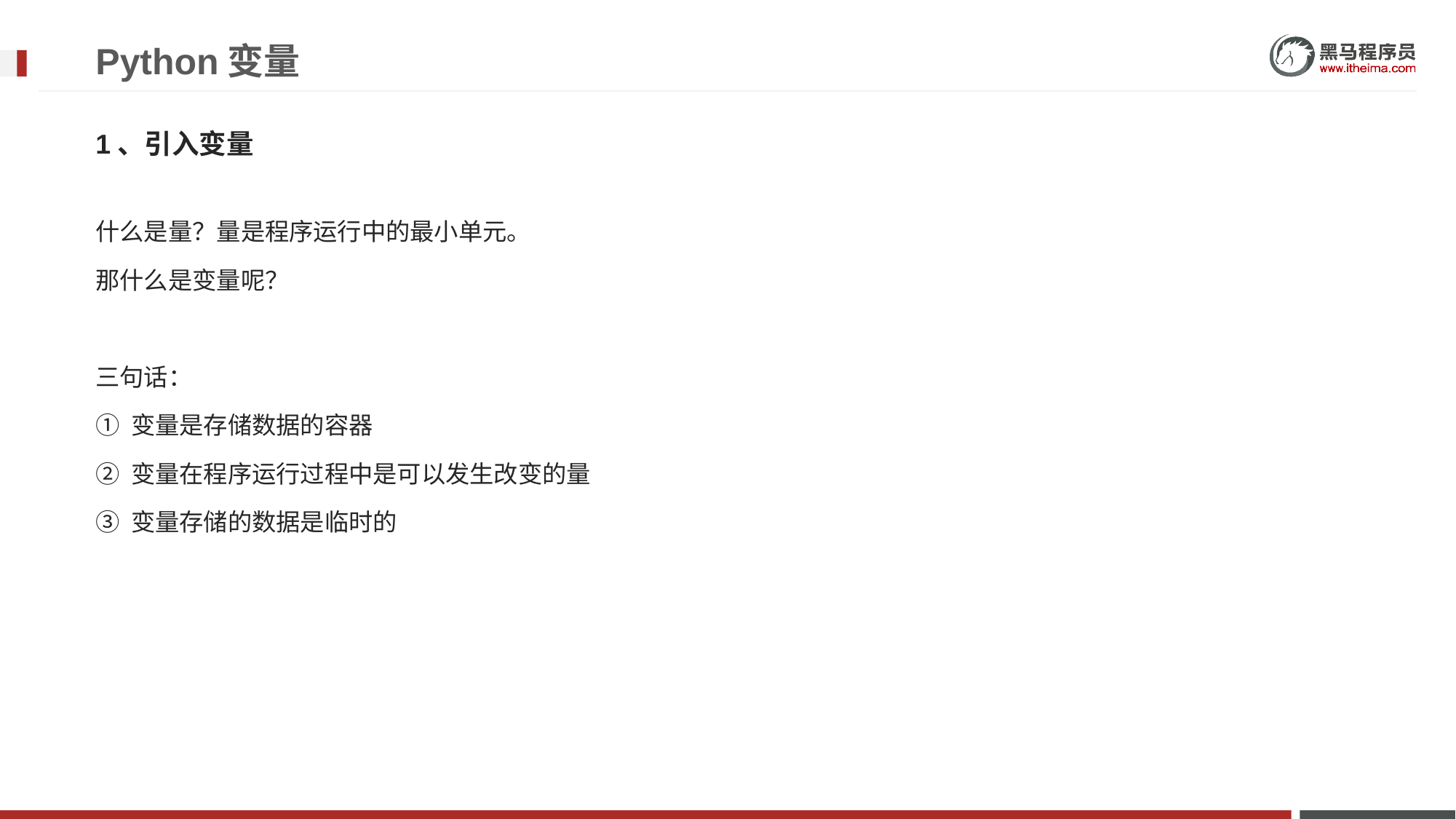

# Python变量
1、引入变量
什么是量？量是程序运行中的最小单元。
那什么是变量呢？

三句话：
① 变量是存储数据的容器
② 变量在程序运行过程中是可以发生改变的量
③ 变量存储的数据是临时的